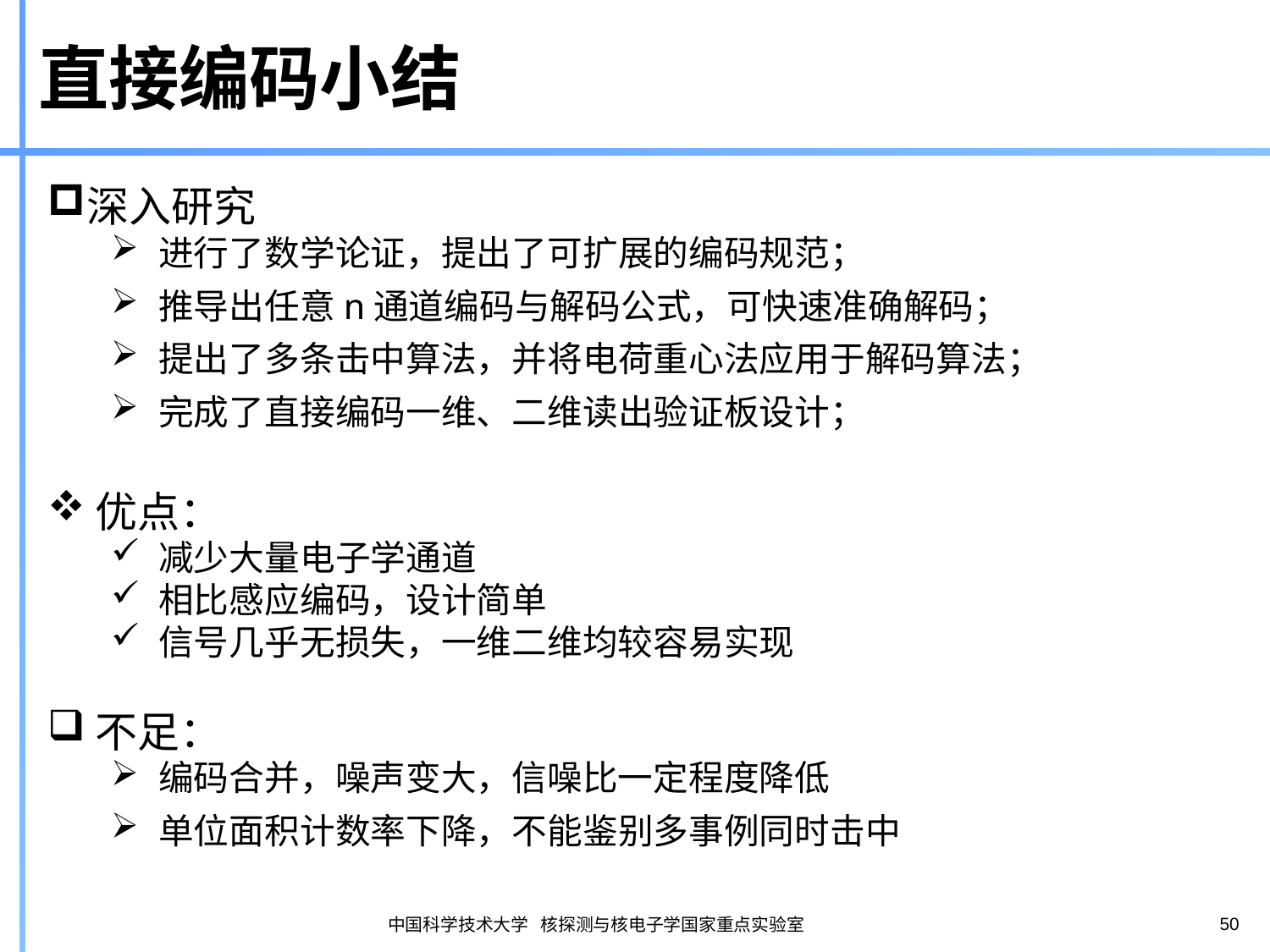

# 直接编码小结
深入研究
进行了数学论证，提出了可扩展的编码规范；
推导出任意n通道编码与解码公式，可快速准确解码；
提出了多条击中算法，并将电荷重心法应用于解码算法；
完成了直接编码一维、二维读出验证板设计；

优点：
减少大量电子学通道
相比感应编码，设计简单
信号几乎无损失，一维二维均较容易实现

不足：
编码合并，噪声变大，信噪比一定程度降低
单位面积计数率下降，不能鉴别多事例同时击中
50
中国科学技术大学   核探测与核电子学国家重点实验室